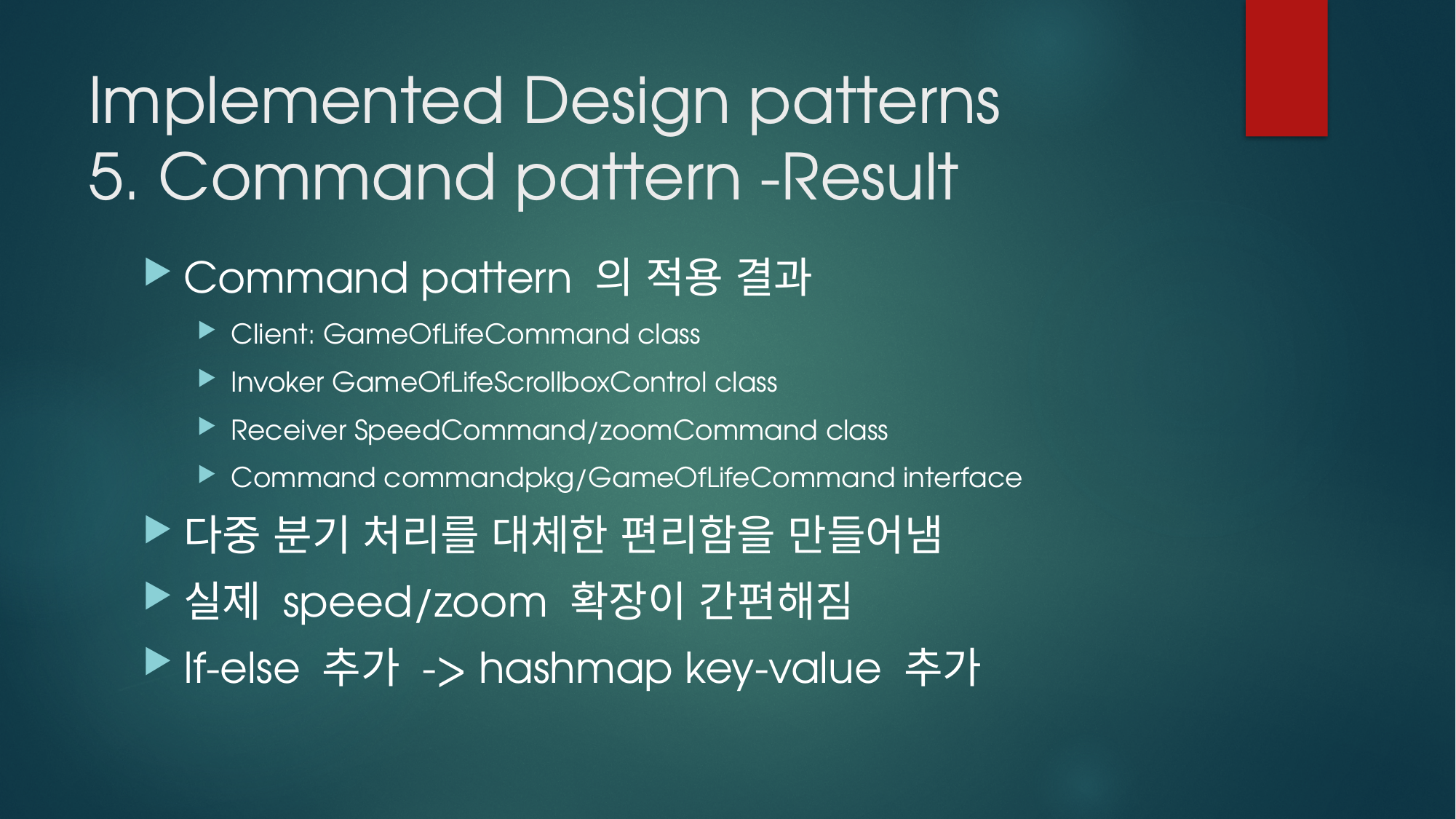

# Implemented Design patterns 5. Command pattern -Result
Command pattern 의 적용 결과
Client: GameOfLifeCommand class
Invoker GameOfLifeScrollboxControl class
Receiver SpeedCommand/zoomCommand class
Command commandpkg/GameOfLifeCommand interface
다중 분기 처리를 대체한 편리함을 만들어냄
실제 speed/zoom 확장이 간편해짐
If-else 추가 -> hashmap key-value 추가